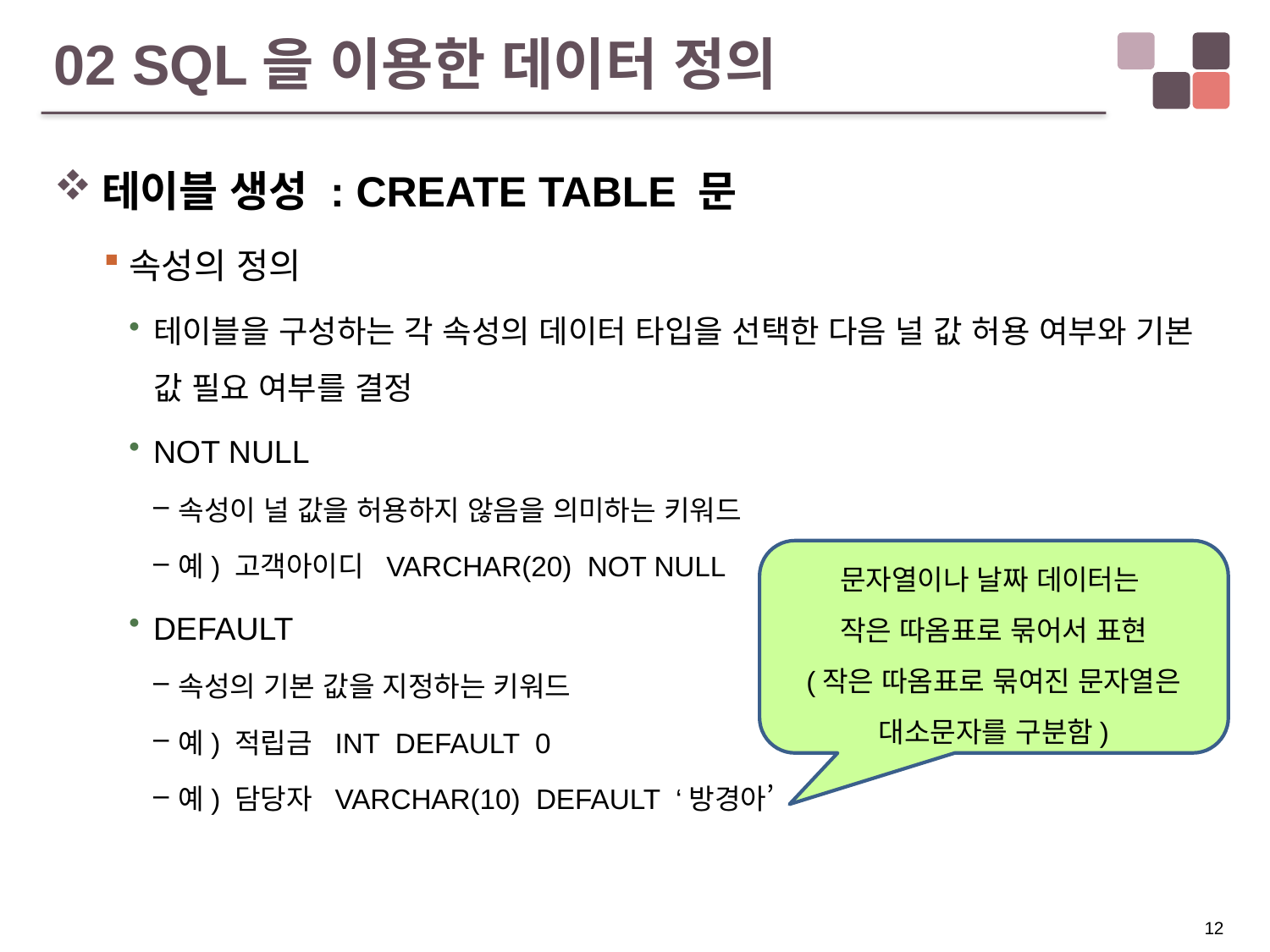

# 02 SQL을 이용한 데이터 정의
테이블 생성 : CREATE TABLE 문
속성의 정의
테이블을 구성하는 각 속성의 데이터 타입을 선택한 다음 널 값 허용 여부와 기본 값 필요 여부를 결정
NOT NULL
속성이 널 값을 허용하지 않음을 의미하는 키워드
예) 고객아이디  VARCHAR(20)  NOT NULL
DEFAULT
속성의 기본 값을 지정하는 키워드
예) 적립금  INT  DEFAULT  0
예) 담당자  VARCHAR(10)  DEFAULT  ‘방경아’
문자열이나 날짜 데이터는
작은 따옴표로 묶어서 표현
(작은 따옴표로 묶여진 문자열은 대소문자를 구분함)